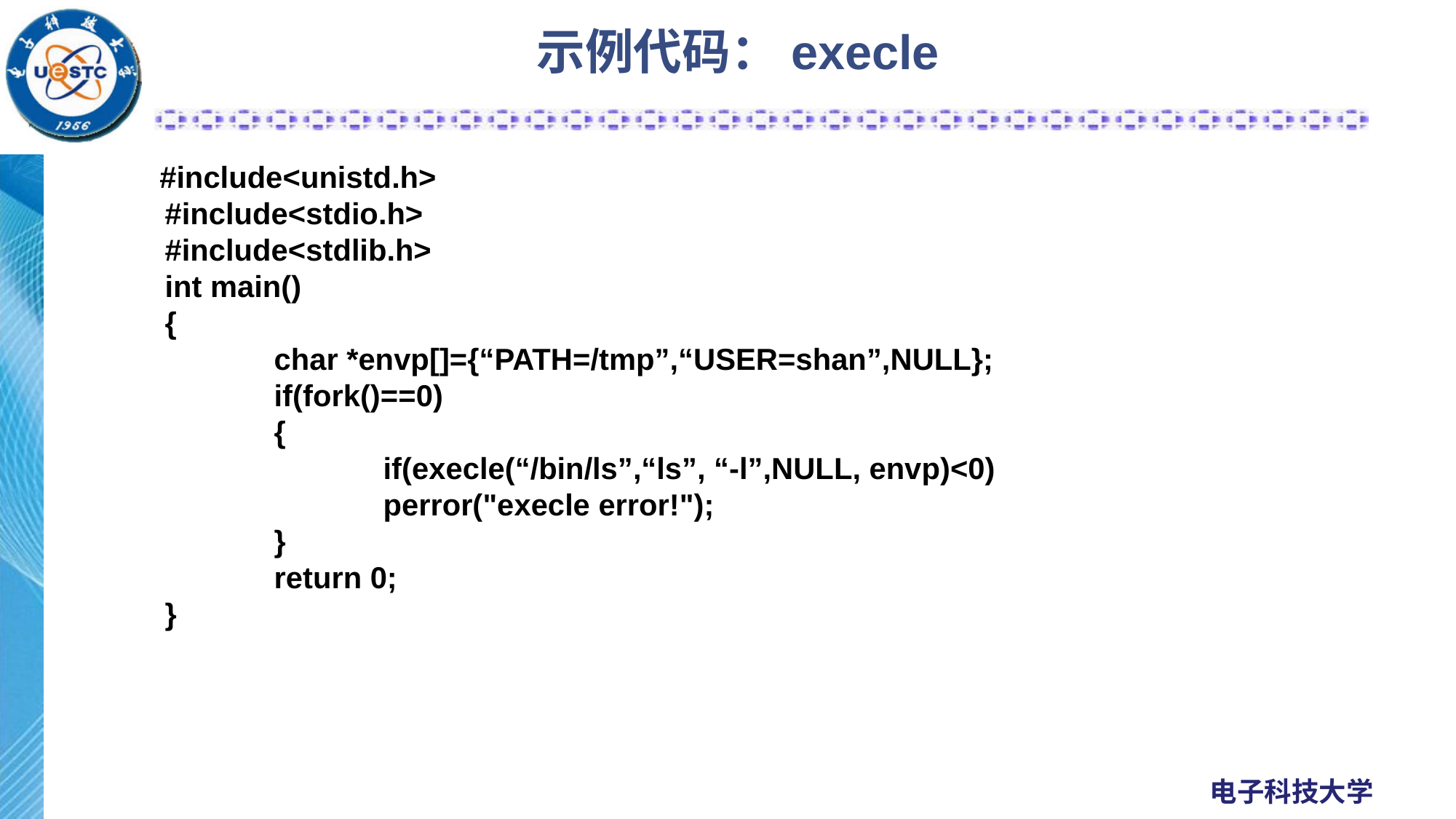

# 示例代码：execle
    #include<unistd.h>
#include<stdio.h>
#include<stdlib.h>
int main()
{
	char *envp[]={“PATH=/tmp”,“USER=shan”,NULL};
	if(fork()==0)
	{
		if(execle(“/bin/ls”,“ls”, “-l”,NULL, envp)<0)
		perror("execle error!");
	}
	return 0;
}